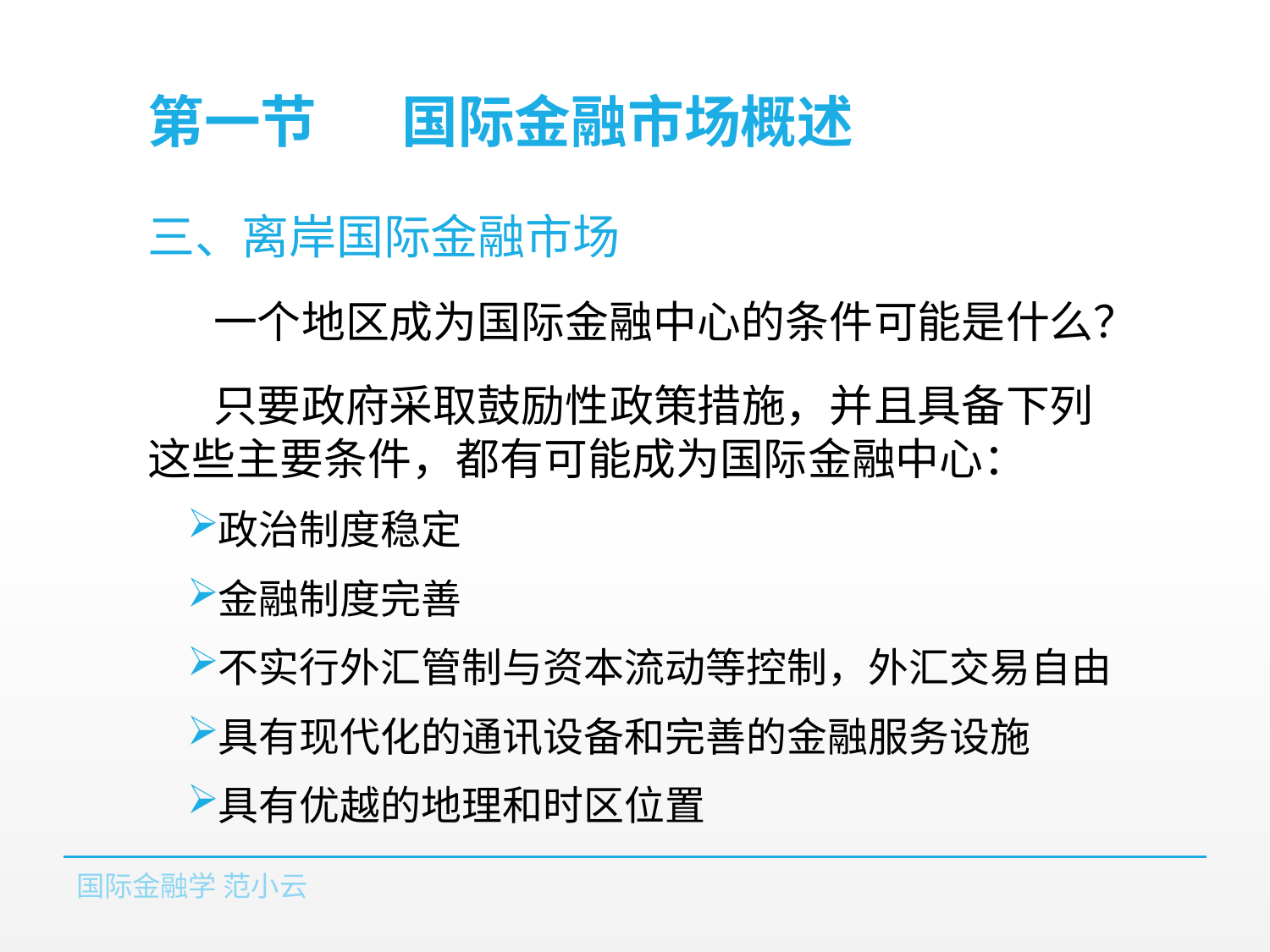

# 第一节	国际金融市场概述
三、离岸国际金融市场
一个地区成为国际金融中心的条件可能是什么？
只要政府采取鼓励性政策措施，并且具备下列这些主要条件，都有可能成为国际金融中心：
政治制度稳定
金融制度完善
不实行外汇管制与资本流动等控制，外汇交易自由
具有现代化的通讯设备和完善的金融服务设施
具有优越的地理和时区位置
国际金融学 范小云